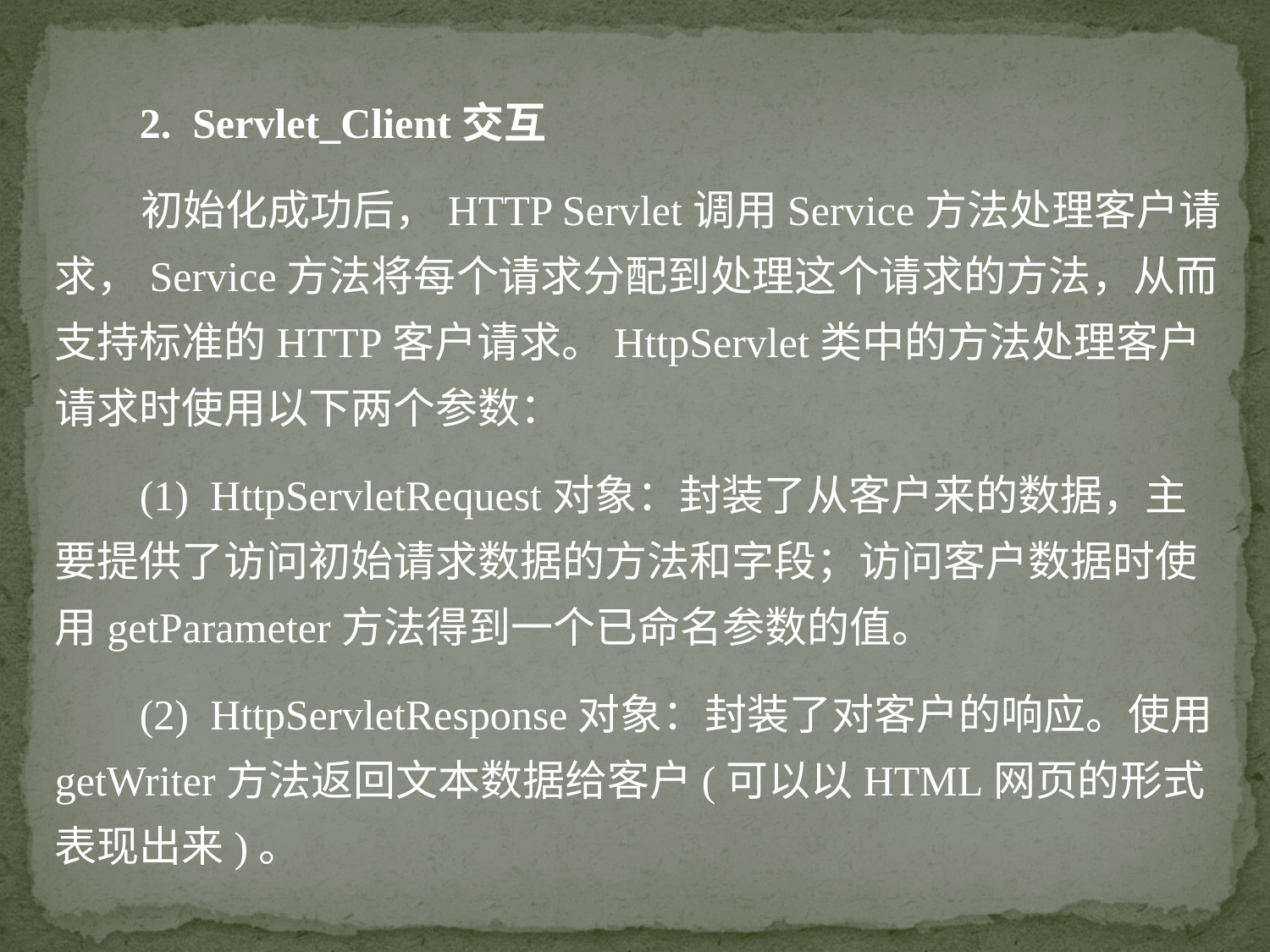

2.  Servlet_Client交互
        初始化成功后，HTTP Servlet调用Service方法处理客户请求，Service方法将每个请求分配到处理这个请求的方法，从而支持标准的HTTP客户请求。HttpServlet类中的方法处理客户请求时使用以下两个参数：
        (1)  HttpServletRequest对象：封装了从客户来的数据，主要提供了访问初始请求数据的方法和字段；访问客户数据时使用getParameter方法得到一个已命名参数的值。
        (2)  HttpServletResponse对象：封装了对客户的响应。使用getWriter方法返回文本数据给客户(可以以HTML网页的形式表现出来)。